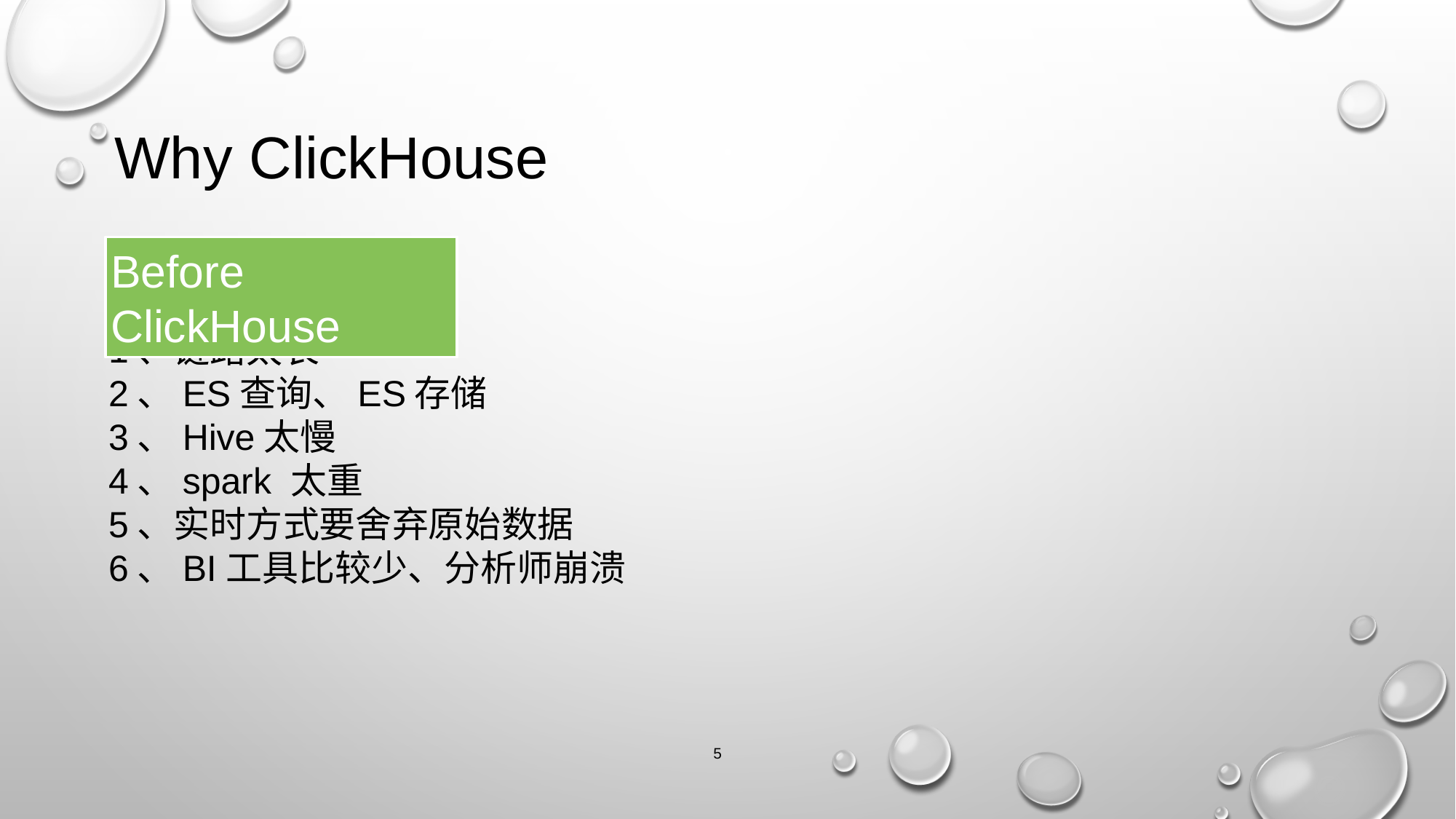

# Why ClickHouse
Before ClickHouse

1、链路太长
2、ES查询、ES存储
3、Hive太慢
4、spark 太重
5、实时方式要舍弃原始数据
6、BI工具比较少、分析师崩溃
5